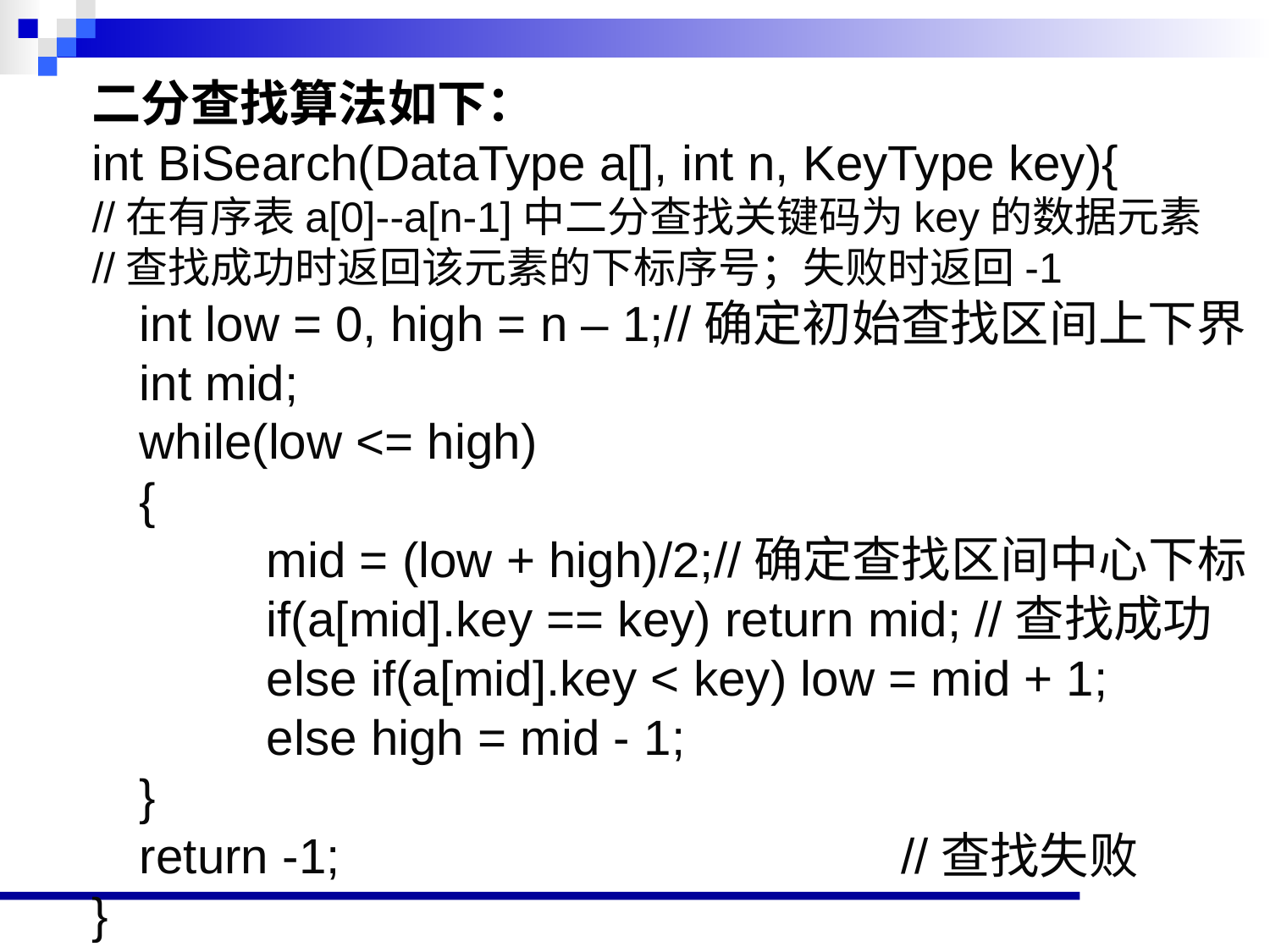

二分查找算法如下：
int BiSearch(DataType a[], int n, KeyType key){
//在有序表a[0]--a[n-1]中二分查找关键码为key的数据元素
//查找成功时返回该元素的下标序号；失败时返回-1
	int low = 0, high = n – 1;//确定初始查找区间上下界
	int mid;
 	while(low <= high)
	{
		mid = (low + high)/2;//确定查找区间中心下标
 		if(a[mid].key == key) return mid; //查找成功
		else if(a[mid].key < key) low = mid + 1;
		else high = mid - 1;
	}
 	return -1;					//查找失败
}